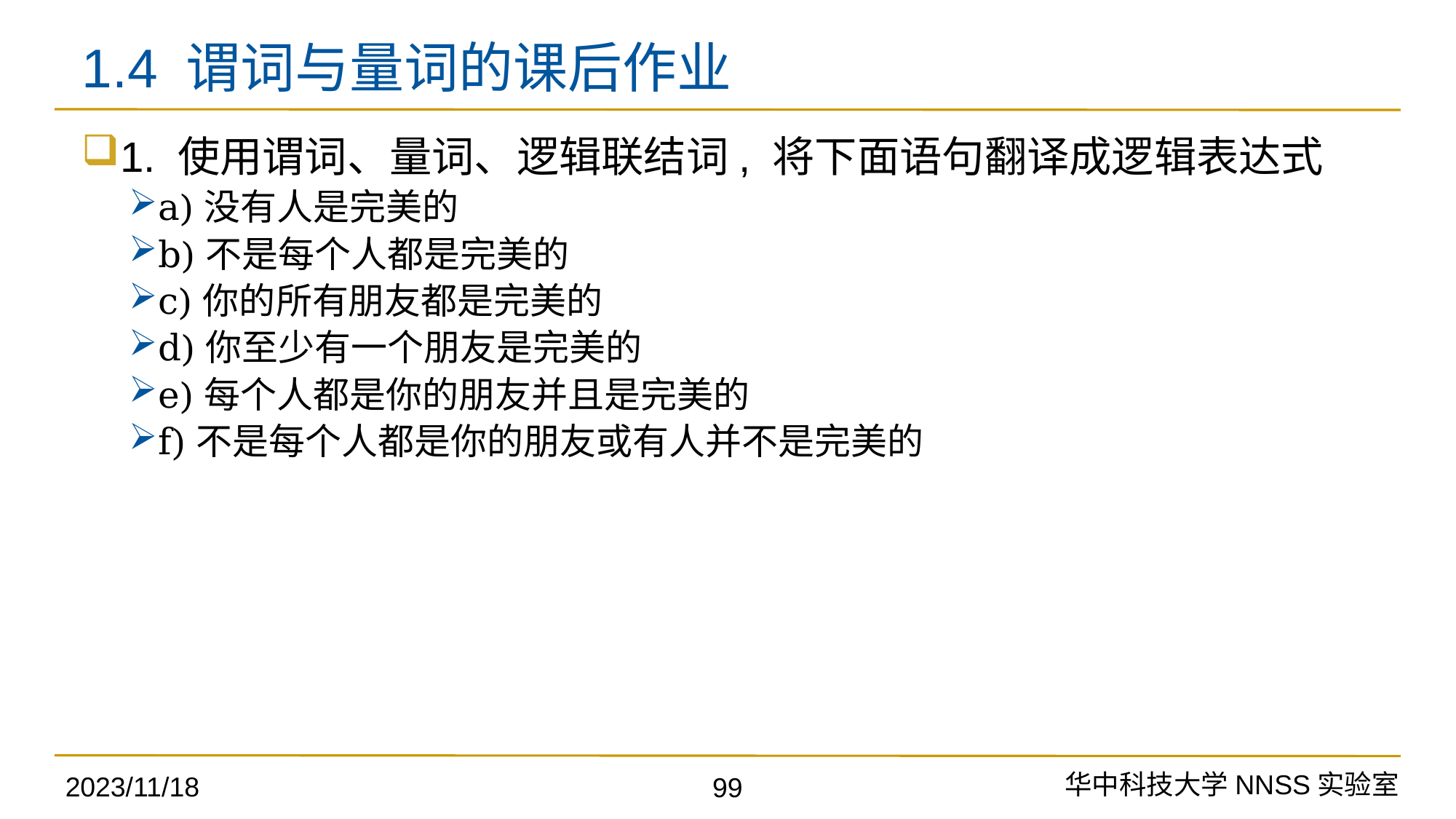

# 1.4 谓词与量词的课后作业
1. 使用谓词、量词、逻辑联结词, 将下面语句翻译成逻辑表达式
a)没有人是完美的
b)不是每个人都是完美的
c)你的所有朋友都是完美的
d)你至少有一个朋友是完美的
e)每个人都是你的朋友并且是完美的
f)不是每个人都是你的朋友或有人并不是完美的
华中科技大学NNSS实验室
2023/11/18
99